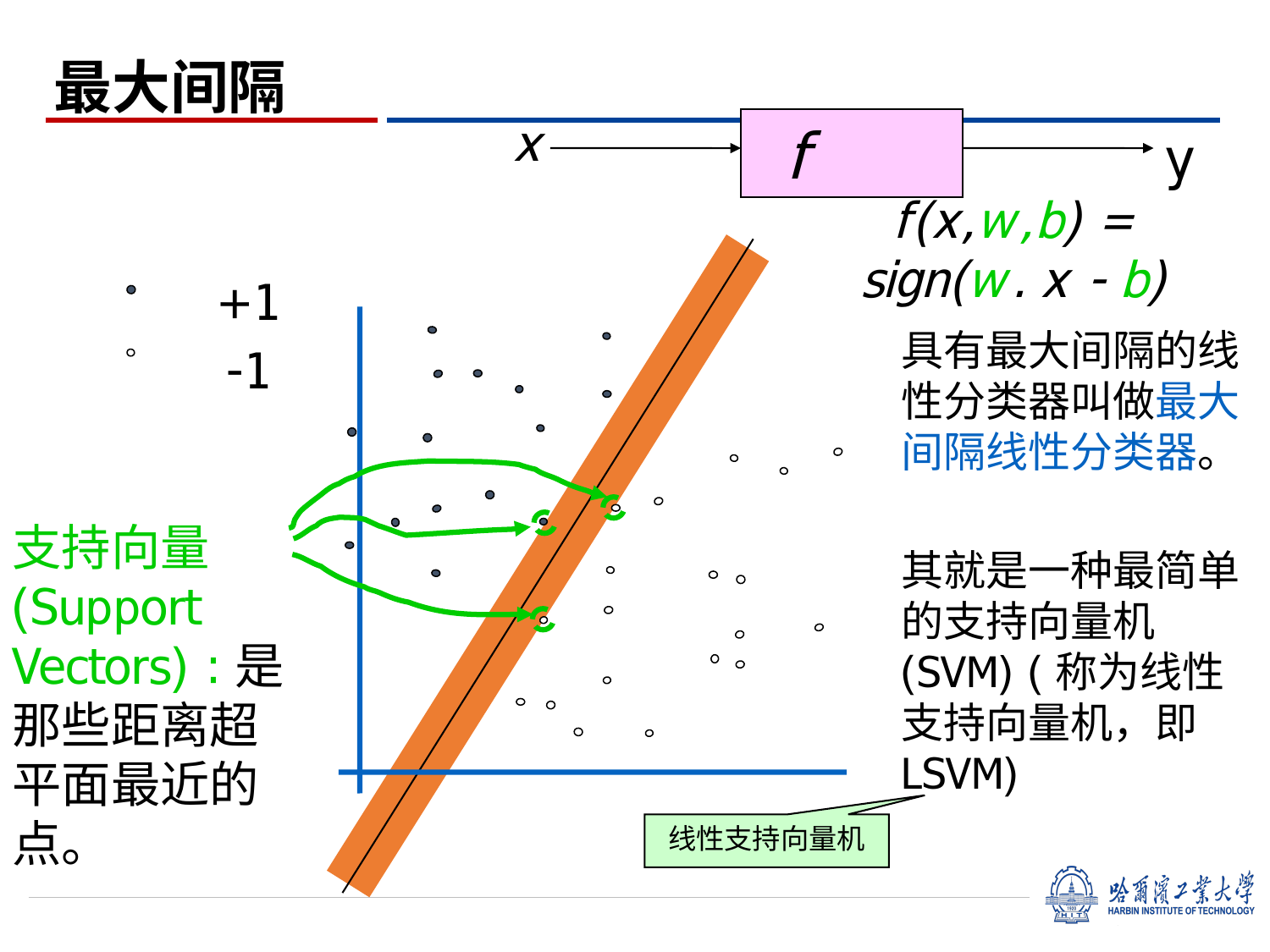

# 最大间隔
x
f
y

f(x,w,b) = sign(w. x - b)
+1
-1

具有最大间隔的线性分类器叫做最大间隔线性分类器。

其就是一种最简单的支持向量机(SVM) (称为线性支持向量机，即LSVM)

支持向量(Support Vectors) :是那些距离超平面最近的点。

线性支持向量机